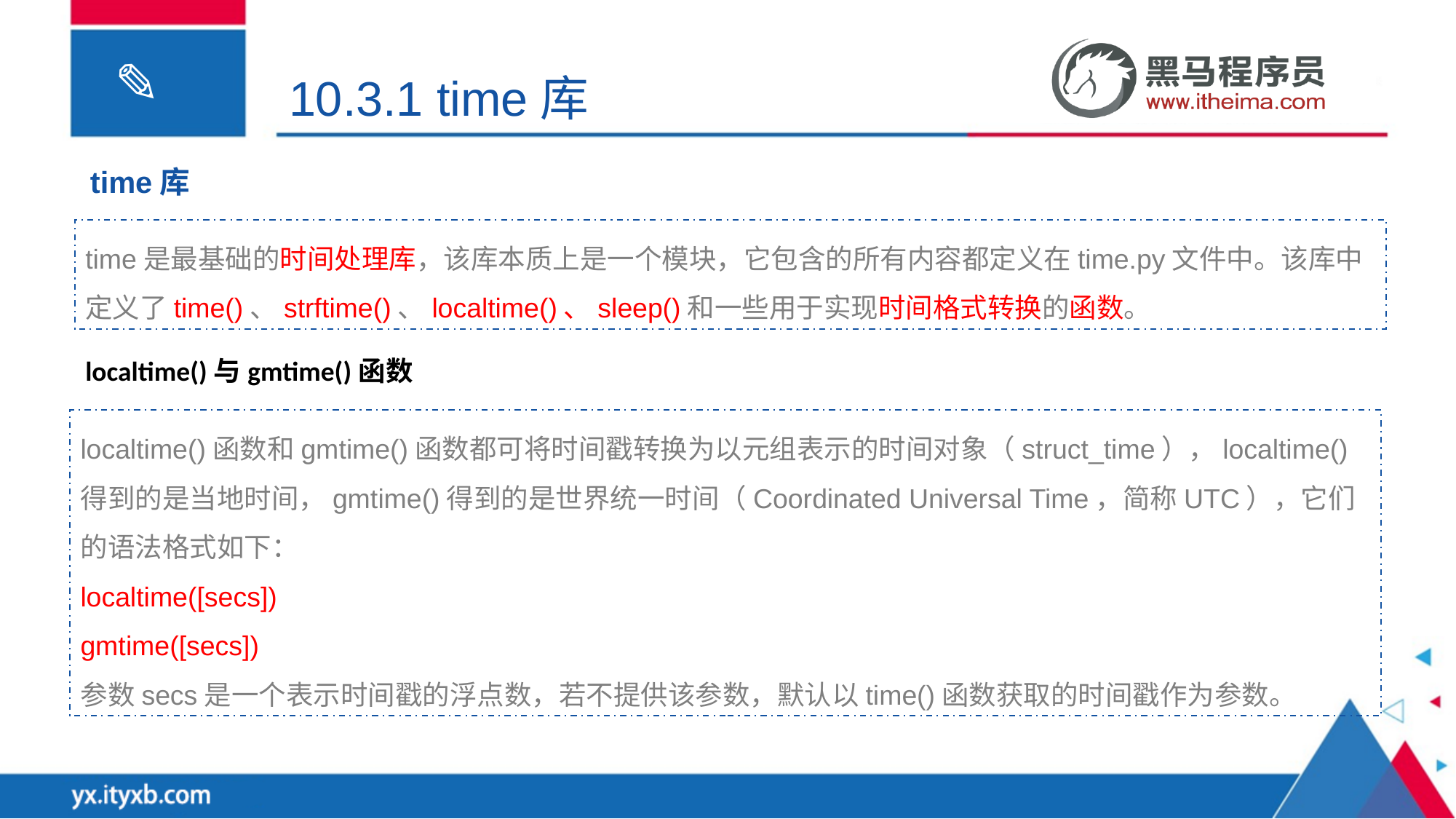

10.3.1 time库
time库
time是最基础的时间处理库，该库本质上是一个模块，它包含的所有内容都定义在time.py文件中。该库中定义了time()、strftime()、localtime()、sleep()和一些用于实现时间格式转换的函数。
localtime()与gmtime()函数
localtime()函数和gmtime()函数都可将时间戳转换为以元组表示的时间对象（struct_time），localtime()得到的是当地时间，gmtime()得到的是世界统一时间（Coordinated Universal Time，简称UTC），它们的语法格式如下：
localtime([secs])
gmtime([secs])
参数secs是一个表示时间戳的浮点数，若不提供该参数，默认以time()函数获取的时间戳作为参数。